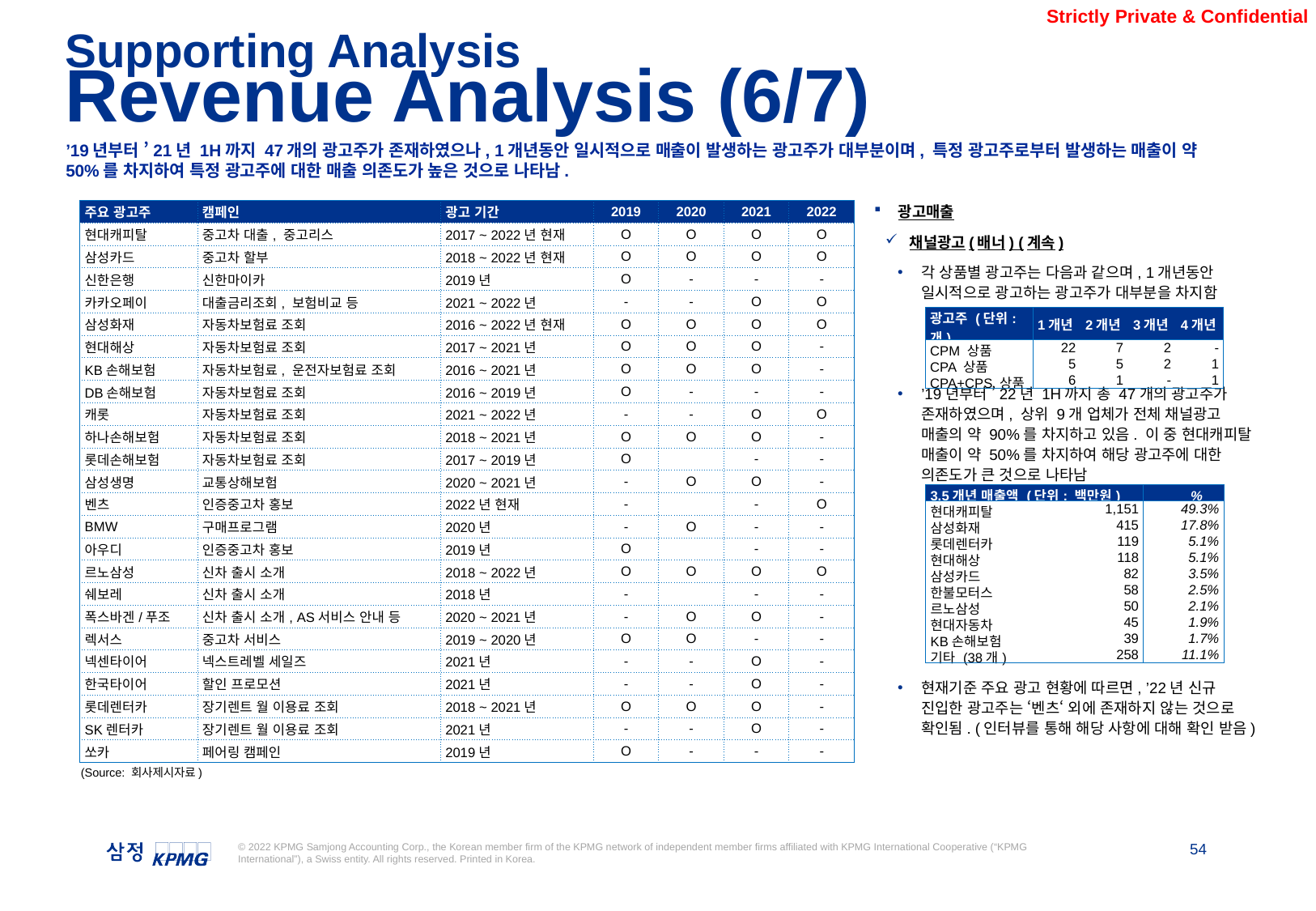

Supporting Analysis
Revenue Analysis (6/7)
’19년부터 ’21년 1H까지 47개의 광고주가 존재하였으나, 1개년동안 일시적으로 매출이 발생하는 광고주가 대부분이며, 특정 광고주로부터 발생하는 매출이 약 50%를 차지하여 특정 광고주에 대한 매출 의존도가 높은 것으로 나타남.
광고매출
채널광고(배너) (계속)
각 상품별 광고주는 다음과 같으며, 1개년동안 일시적으로 광고하는 광고주가 대부분을 차지함

’19년부터 ’22년 1H까지 총 47개의 광고주가 존재하였으며, 상위 9개 업체가 전체 채널광고 매출의 약 90%를 차지하고 있음. 이 중 현대캐피탈 매출이 약 50%를 차지하여 해당 광고주에 대한 의존도가 큰 것으로 나타남

현재기준 주요 광고 현황에 따르면, ’22년 신규 진입한 광고주는 ‘벤츠‘ 외에 존재하지 않는 것으로 확인됨. (인터뷰를 통해 해당 사항에 대해 확인 받음)
| 주요 광고주 | 캠페인 | 광고 기간 | 2019 | 2020 | 2021 | 2022 |
| --- | --- | --- | --- | --- | --- | --- |
| 현대캐피탈 | 중고차 대출, 중고리스 | 2017 ~ 2022년 현재 | O | O | O | O |
| 삼성카드 | 중고차 할부 | 2018 ~ 2022년 현재 | O | O | O | O |
| 신한은행 | 신한마이카 | 2019년 | O | - | - | - |
| 카카오페이 | 대출금리조회, 보험비교 등 | 2021 ~ 2022년 | - | - | O | O |
| 삼성화재 | 자동차보험료 조회 | 2016 ~ 2022년 현재 | O | O | O | O |
| 현대해상 | 자동차보험료 조회 | 2017 ~ 2021년 | O | O | O | - |
| KB손해보험 | 자동차보험료, 운전자보험료 조회 | 2016 ~ 2021년 | O | O | O | - |
| DB손해보험 | 자동차보험료 조회 | 2016 ~ 2019년 | O | - | - | - |
| 캐롯 | 자동차보험료 조회 | 2021 ~ 2022년 | - | - | O | O |
| 하나손해보험 | 자동차보험료 조회 | 2018 ~ 2021년 | O | O | O | - |
| 롯데손해보험 | 자동차보험료 조회 | 2017 ~ 2019년 | O |  | - | - |
| 삼성생명 | 교통상해보험 | 2020 ~ 2021년 | - | O | O | - |
| 벤츠 | 인증중고차 홍보 | 2022년 현재 | - |  | - | O |
| BMW | 구매프로그램 | 2020년 | - | O | - | - |
| 아우디 | 인증중고차 홍보 | 2019년 | O |  | - | - |
| 르노삼성 | 신차 출시 소개 | 2018 ~ 2022년 | O | O | O | O |
| 쉐보레 | 신차 출시 소개 | 2018년 | - |  | - | - |
| 폭스바겐/푸조 | 신차 출시 소개, AS서비스 안내 등 | 2020 ~ 2021년 | - | O | O | - |
| 렉서스 | 중고차 서비스 | 2019 ~ 2020년 | O | O | - | - |
| 넥센타이어 | 넥스트레벨 세일즈 | 2021년 | - | - | O | - |
| 한국타이어 | 할인 프로모션 | 2021년 | - | - | O | - |
| 롯데렌터카 | 장기렌트 월 이용료 조회 | 2018 ~ 2021년 | O | O | O | - |
| SK렌터카 | 장기렌트 월 이용료 조회 | 2021년 | - | - | O | - |
| 쏘카 | 페어링 캠페인 | 2019년 | O | - | - | - |
| 광고주 (단위: 개) | 1개년 | 2개년 | 3개년 | 4개년 |
| --- | --- | --- | --- | --- |
| CPM 상품 | 22 | 7 | 2 | - |
| CPA 상품 | 5 | 5 | 2 | 1 |
| CPA+CPS 상품 | 6 | 1 | - | 1 |
| 3.5개년 매출액 (단위: 백만원) |  | % |
| --- | --- | --- |
| 현대캐피탈 | 1,151 | 49.3% |
| 삼성화재 | 415 | 17.8% |
| 롯데렌터카 | 119 | 5.1% |
| 현대해상 | 118 | 5.1% |
| 삼성카드 | 82 | 3.5% |
| 한불모터스 | 58 | 2.5% |
| 르노삼성 | 50 | 2.1% |
| 현대자동차 | 45 | 1.9% |
| KB손해보험 | 39 | 1.7% |
| 기타 (38개) | 258 | 11.1% |
(Source: 회사제시자료)